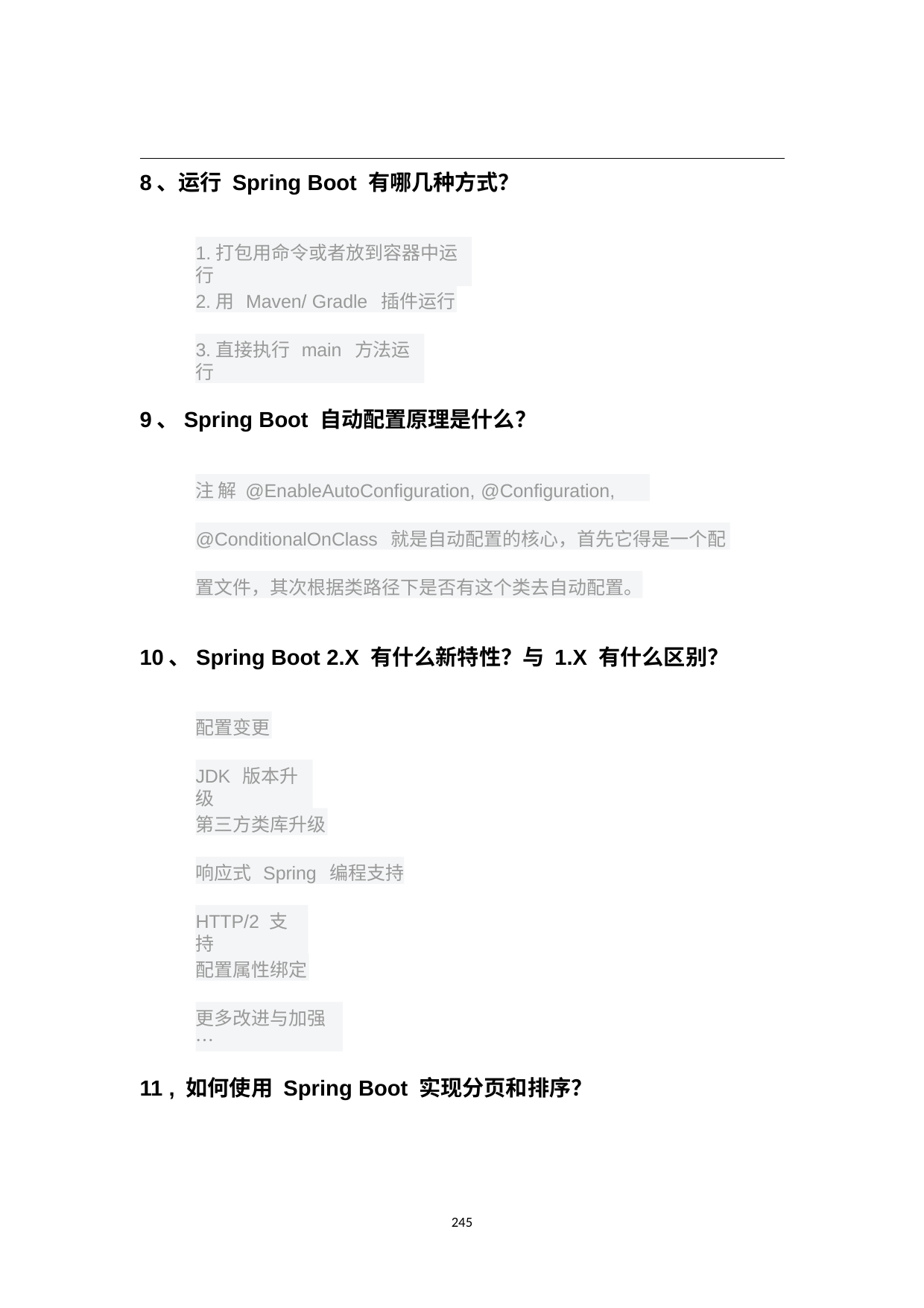

8、运行 Spring Boot 有哪几种方式？
1.打包用命令或者放到容器中运行
2.用 Maven/ Gradle 插件运行
3.直接执行 main 方法运行
9、Spring Boot 自动配置原理是什么？
注 解 @EnableAutoConfiguration, @Configuration,
@ConditionalOnClass 就是自动配置的核心，首先它得是一个配
置文件，其次根据类路径下是否有这个类去自动配置。
10、Spring Boot 2.X 有什么新特性？与 1.X 有什么区别？
配置变更
JDK 版本升级
第三方类库升级
响应式 Spring 编程支持
HTTP/2 支 持
配置属性绑定
更多改进与加强…
11 , 如何使用 Spring Boot 实现分页和排序？
245